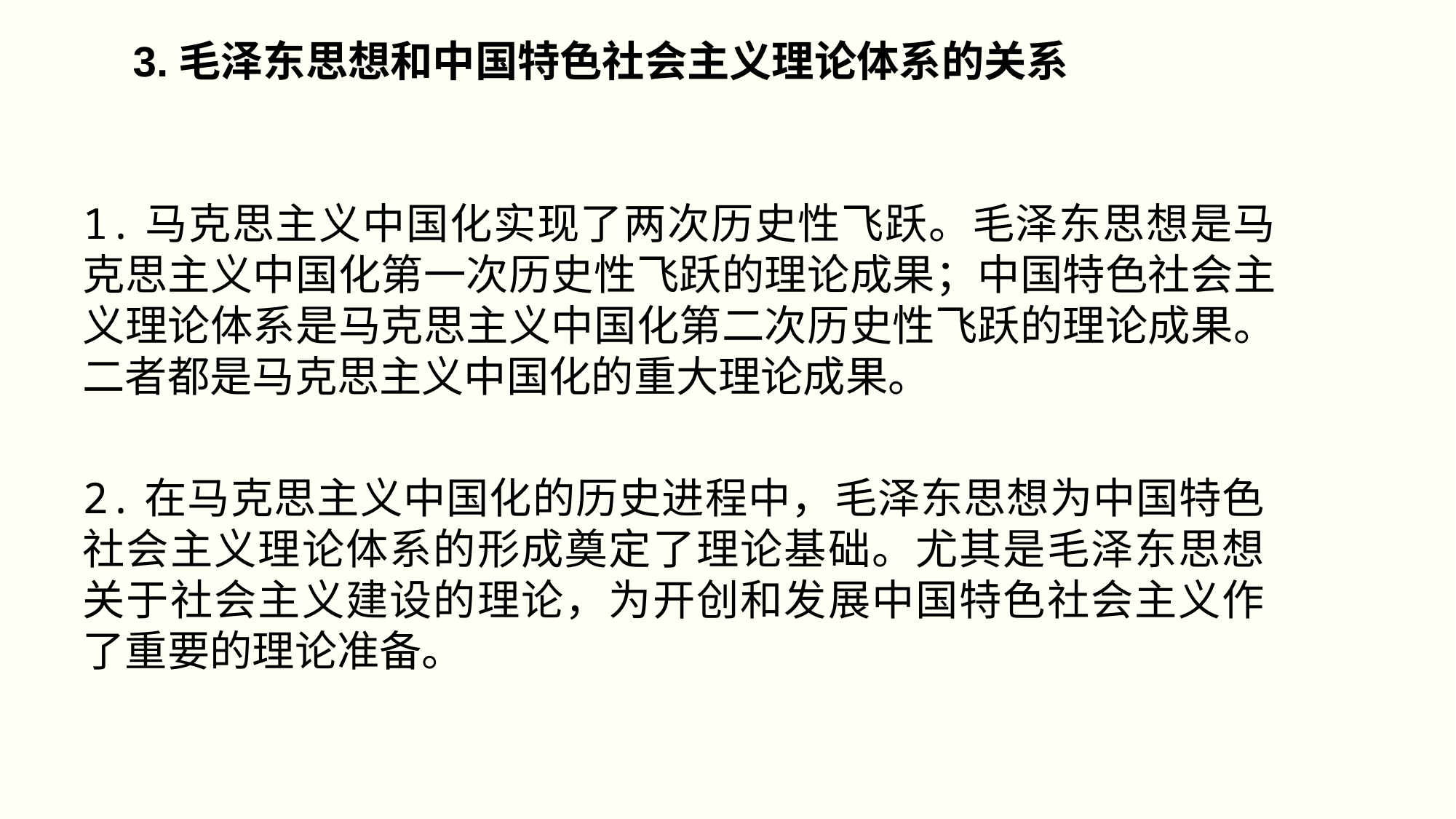

3.毛泽东思想和中国特色社会主义理论体系的关系
1.马克思主义中国化实现了两次历史性飞跃。毛泽东思想是马克思主义中国化第一次历史性飞跃的理论成果；中国特色社会主义理论体系是马克思主义中国化第二次历史性飞跃的理论成果。二者都是马克思主义中国化的重大理论成果。
2.在马克思主义中国化的历史进程中，毛泽东思想为中国特色社会主义理论体系的形成奠定了理论基础。尤其是毛泽东思想关于社会主义建设的理论，为开创和发展中国特色社会主义作了重要的理论准备。